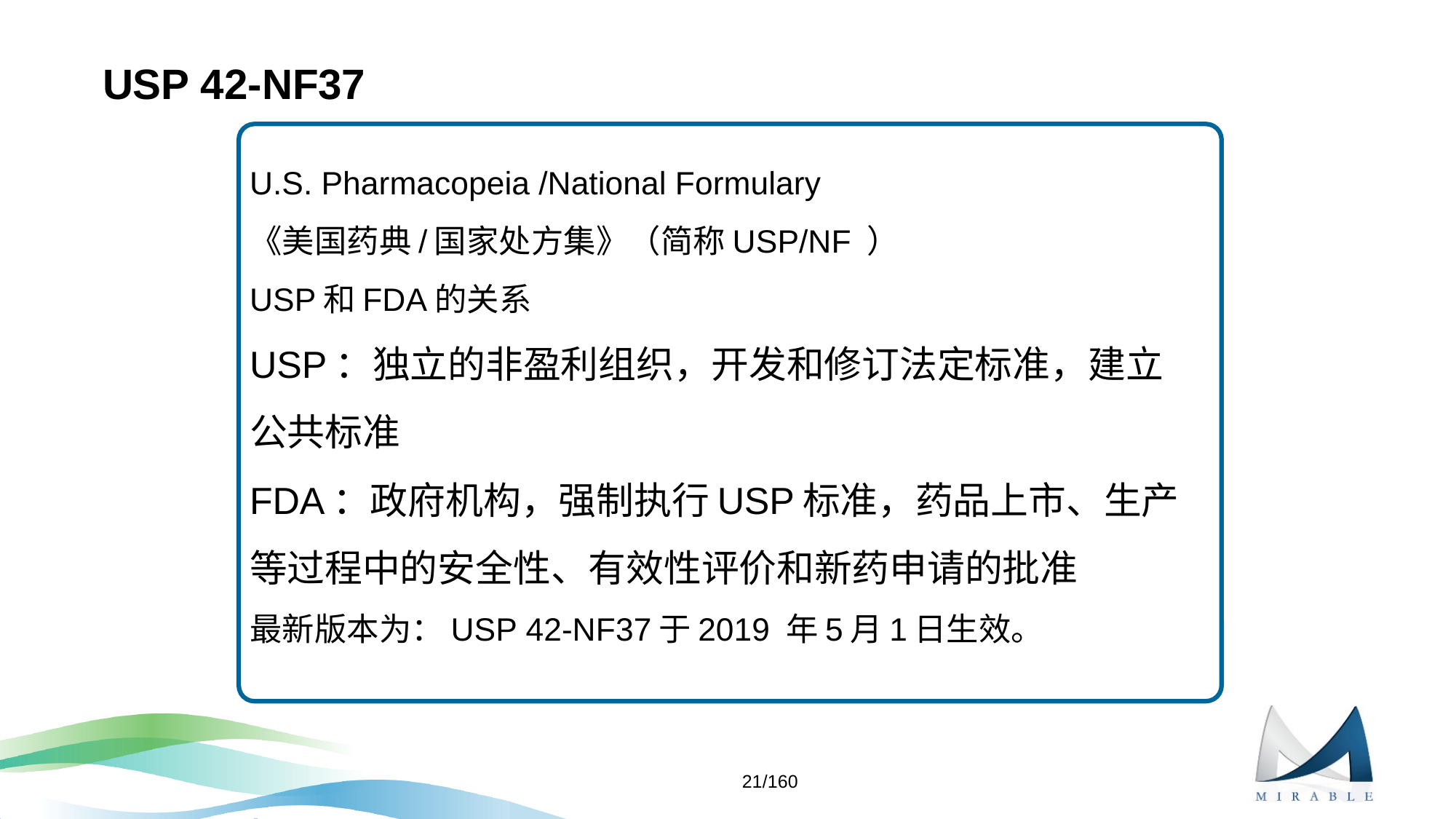

# USP 42-NF37

U.S. Pharmacopeia /National Formulary
《美国药典/国家处方集》（简称USP/NF ）
USP和FDA的关系
USP：独立的非盈利组织，开发和修订法定标准，建立公共标准
FDA：政府机构，强制执行USP标准，药品上市、生产等过程中的安全性、有效性评价和新药申请的批准
最新版本为：USP 42-NF37于2019 年5月1日生效。

21/160